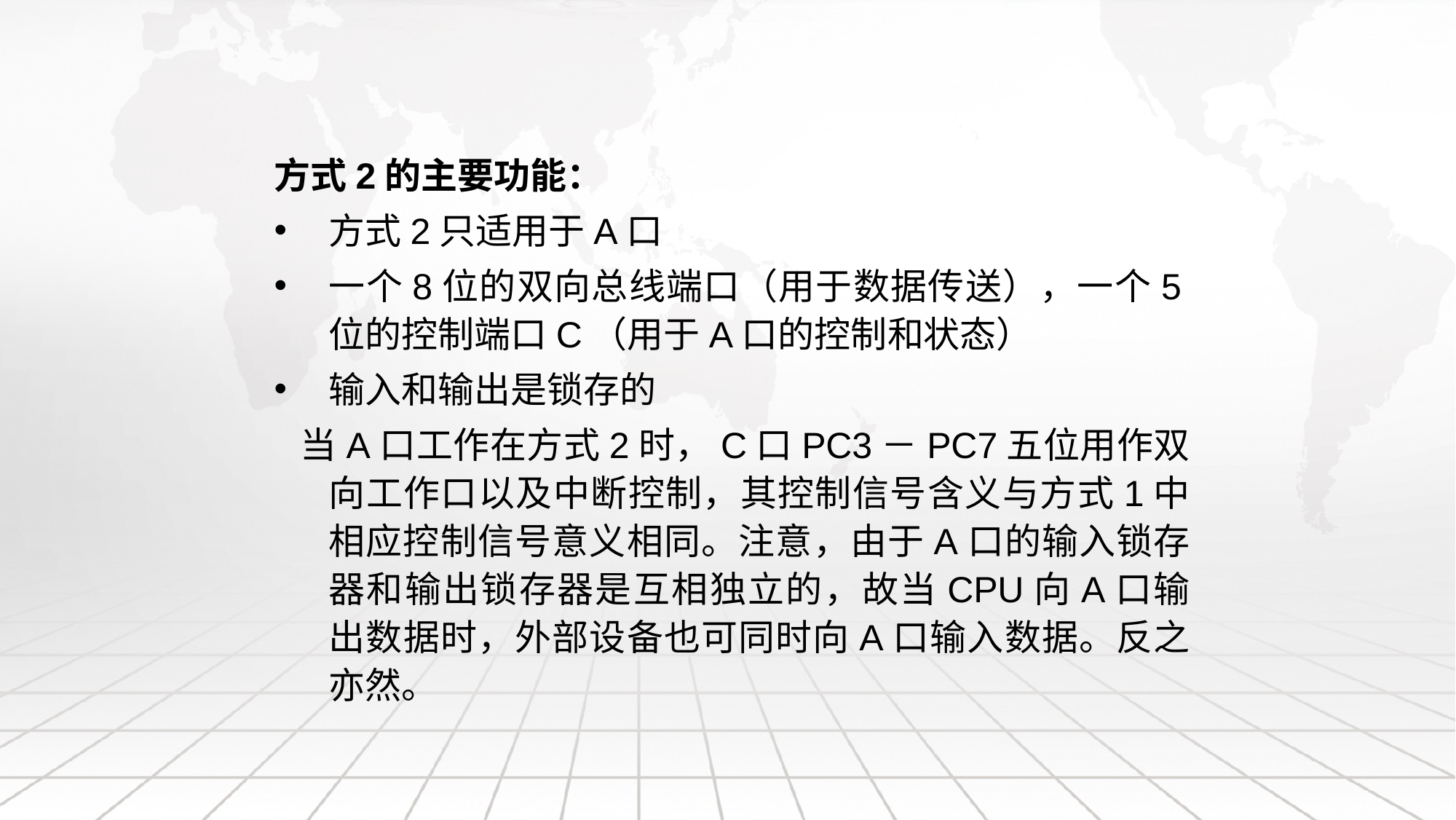

方式2的主要功能：
方式2只适用于A口
一个8位的双向总线端口（用于数据传送），一个5位的控制端口C（用于A口的控制和状态）
输入和输出是锁存的
  当A口工作在方式2时，C口PC3－PC7五位用作双向工作口以及中断控制，其控制信号含义与方式1中相应控制信号意义相同。注意，由于A口的输入锁存器和输出锁存器是互相独立的，故当CPU向A口输出数据时，外部设备也可同时向A口输入数据。反之亦然。